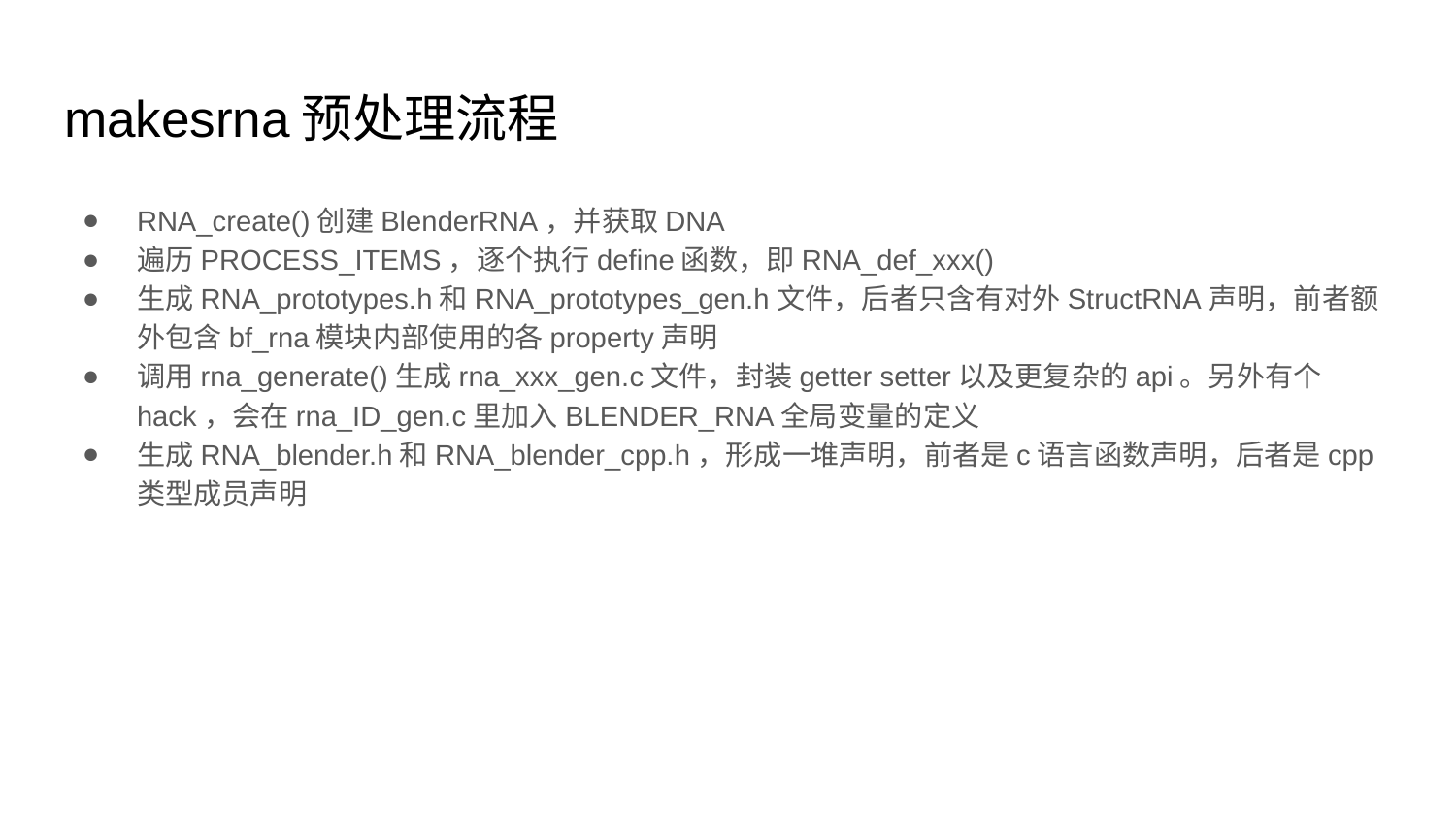

# makesrna预处理流程
RNA_create()创建BlenderRNA，并获取DNA
遍历PROCESS_ITEMS，逐个执行define函数，即RNA_def_xxx()
生成RNA_prototypes.h和RNA_prototypes_gen.h文件，后者只含有对外StructRNA声明，前者额外包含bf_rna模块内部使用的各property声明
调用rna_generate()生成rna_xxx_gen.c文件，封装getter setter以及更复杂的api。另外有个hack，会在rna_ID_gen.c里加入BLENDER_RNA全局变量的定义
生成RNA_blender.h和RNA_blender_cpp.h，形成一堆声明，前者是c语言函数声明，后者是cpp类型成员声明